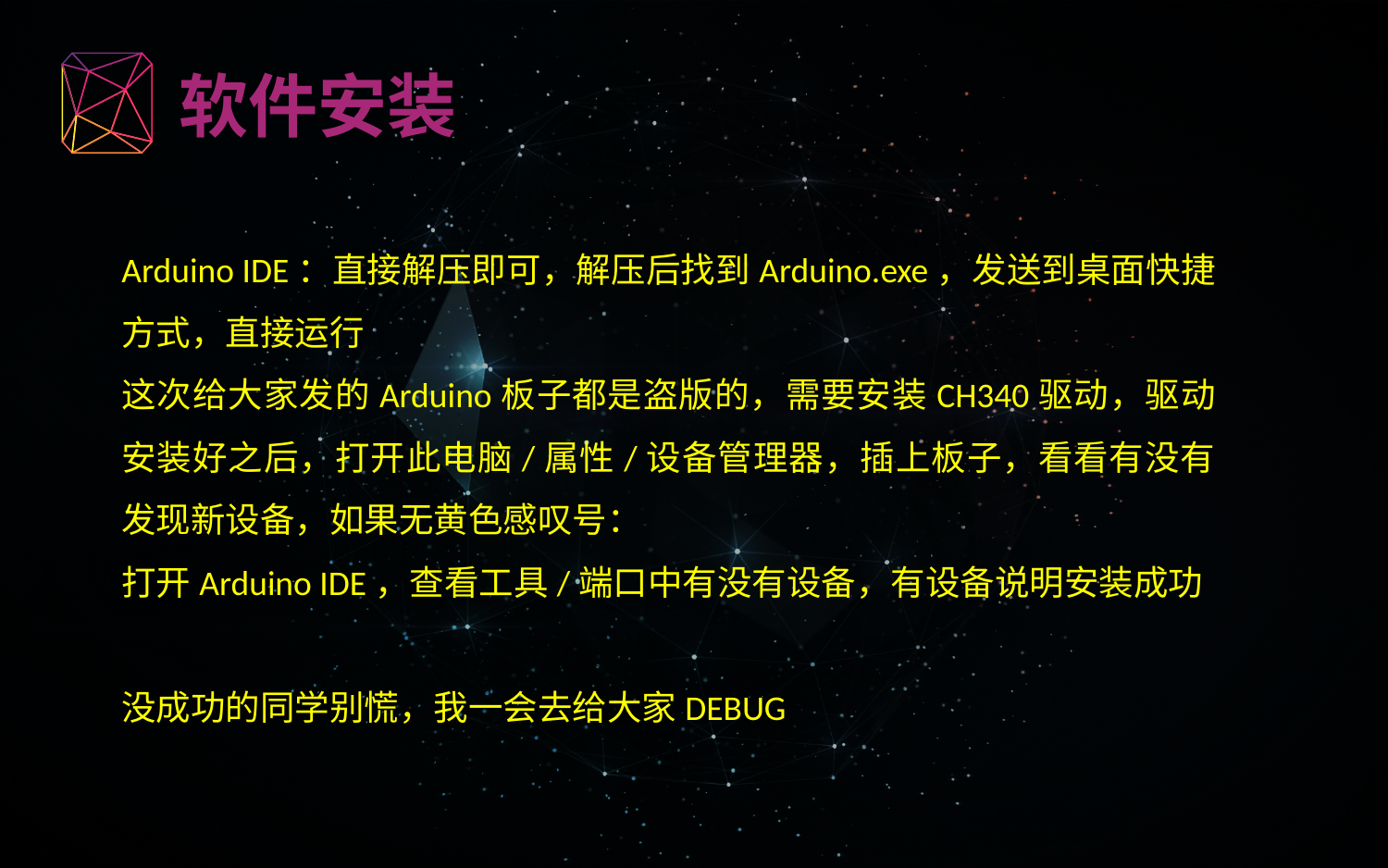

软件安装
Arduino IDE：直接解压即可，解压后找到Arduino.exe，发送到桌面快捷方式，直接运行
这次给大家发的Arduino板子都是盗版的，需要安装CH340驱动，驱动安装好之后，打开此电脑/属性/设备管理器，插上板子，看看有没有发现新设备，如果无黄色感叹号：
打开Arduino IDE，查看工具/端口中有没有设备，有设备说明安装成功

没成功的同学别慌，我一会去给大家DEBUG